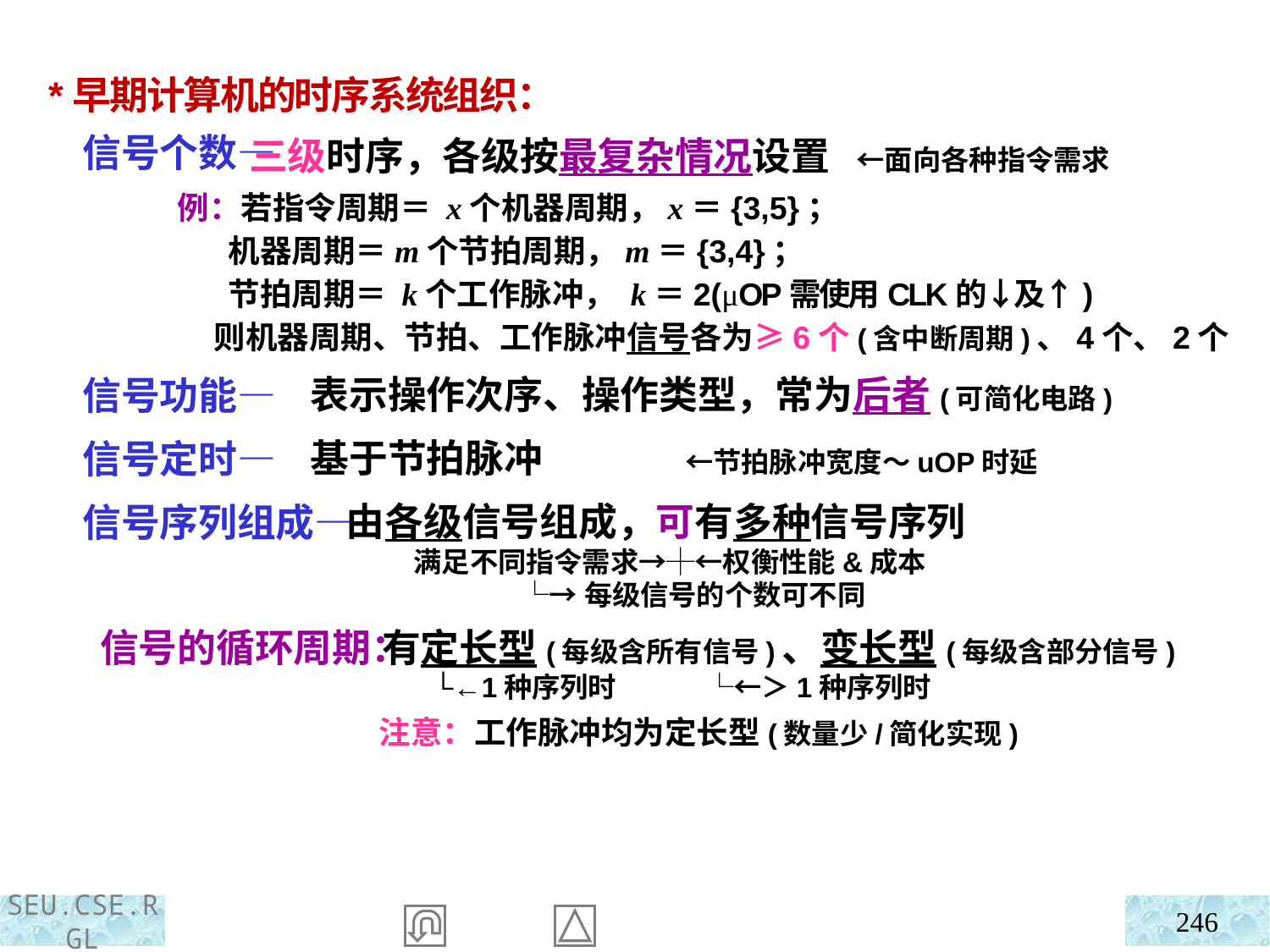

*早期计算机的时序系统组织：
    信号个数—

    信号功能—
    信号定时—
    信号序列组成—

      信号的循环周期：
       三级时序，各级按最复杂情况设置   ←面向各种指令需求
例：若指令周期＝ x个机器周期，x＝{3,5}；
      机器周期＝m个节拍周期，m＝{3,4}；
      节拍周期＝ k个工作脉冲， k＝2(μOP需使用CLK的↓及↑)
    则机器周期、节拍、工作脉冲信号各为≥6个(含中断周期)、4个、2个
 表示操作次序、操作类型，常为后者(可简化电路)
 基于节拍脉冲                ←节拍脉冲宽度～uOP时延
     由各级信号组成，可有多种信号序列
                  满足不同指令需求→┼←权衡性能&成本
                                    └→每级信号的个数可不同
         有定长型(每级含所有信号)、变长型(每级含部分信号)
                  └←1种序列时              └←＞1种序列时
           注意：工作脉冲均为定长型(数量少/简化实现)
246